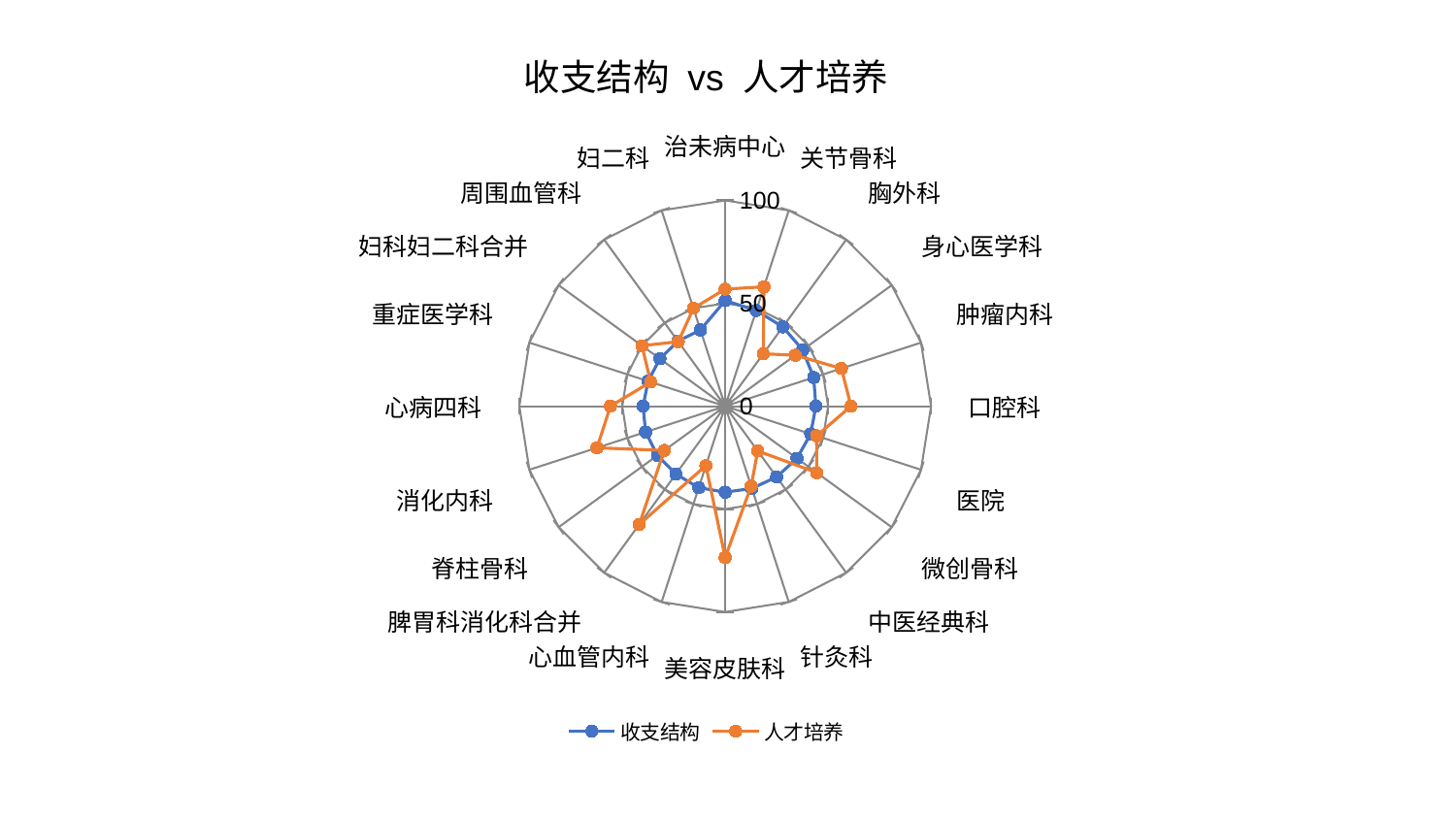

### Chart: 收支结构 vs 人才培养

| Category | 收支结构 | 人才培养 |
|---|---|---|
| 治未病中心 | 51.311366762523974 | 56.89253444295173 |
| 关节骨科 | 48.906790263278374 | 60.98765573573177 |
| 胸外科 | 47.63371159939549 | 31.487471787897807 |
| 身心医学科 | 46.52034463782929 | 42.11794495327229 |
| 肿瘤内科 | 45.200923717354605 | 59.368931301809255 |
| 口腔科 | 44.052628536907676 | 61.110754133141256 |
| 医院 | 43.68762524188362 | 46.69819615039305 |
| 微创骨科 | 43.11265094098896 | 54.93711488081137 |
| 中医经典科 | 42.52236389024496 | 26.890522430900972 |
| 针灸科 | 42.03839989803016 | 40.83464743832553 |
| 美容皮肤科 | 41.77834987272324 | 73.52895374797039 |
| 心血管内科 | 41.63336353612852 | 30.366722239686478 |
| 脾胃科消化科合并 | 40.77159323755222 | 71.00397011740354 |
| 脊柱骨科 | 40.70756443753786 | 36.57991132957926 |
| 消化内科 | 40.65274471184217 | 65.47294678305818 |
| 心病四科 | 39.89864131983746 | 55.75353322226221 |
| 重症医学科 | 39.378311785400065 | 38.07312126811093 |
| 妇科妇二科合并 | 39.222311797048775 | 49.973698586089235 |
| 周围血管科 | 39.06039160320163 | 38.78107855045791 |
| 妇二科 | 38.98765992384107 | 49.999740465122535 |
31